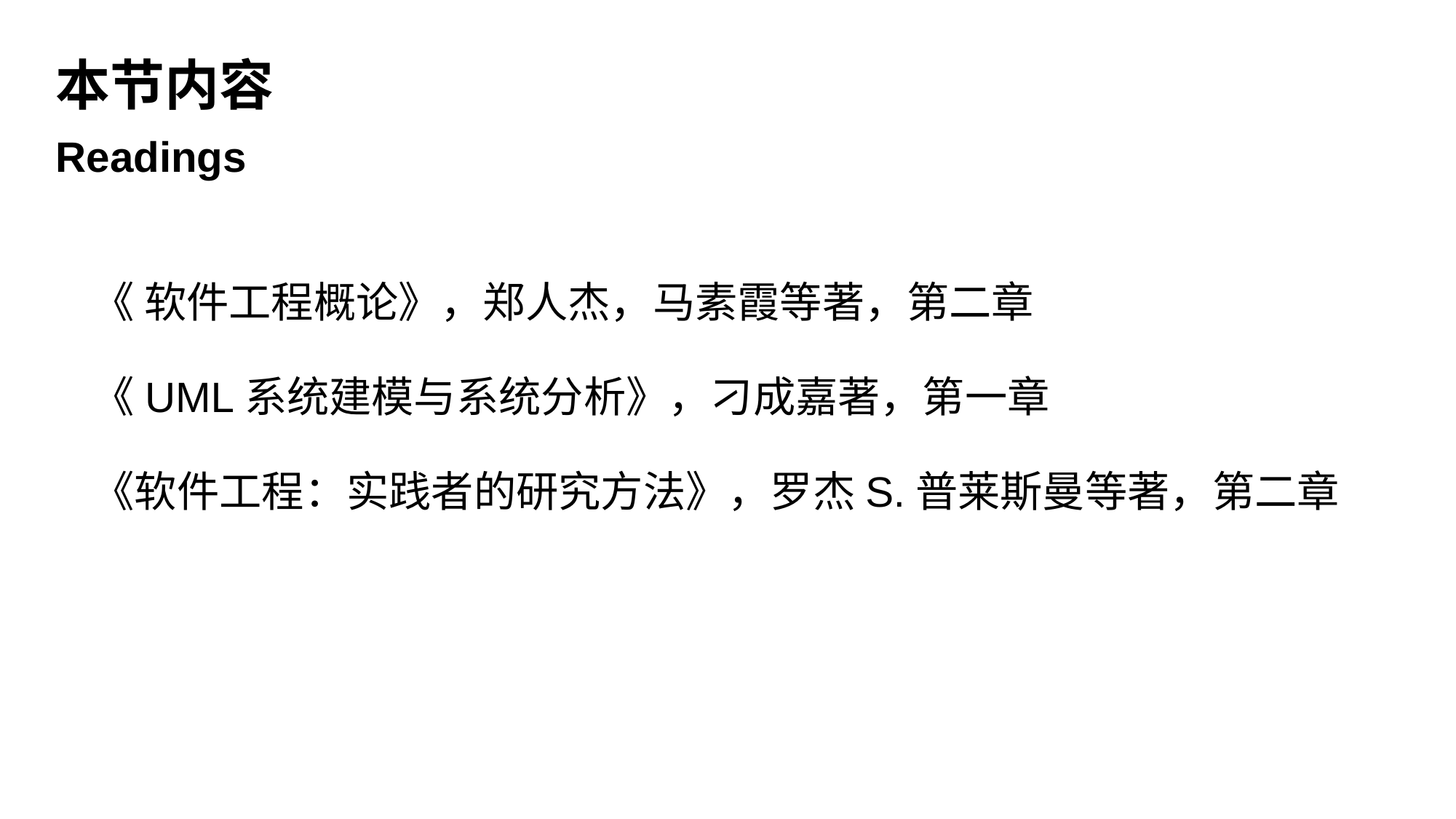

本节内容
Readings

《 软件工程概论》，郑人杰，马素霞等著，第二章
《UML系统建模与系统分析》，刁成嘉著，第一章
《软件工程：实践者的研究方法》，罗杰S.普莱斯曼等著，第二章